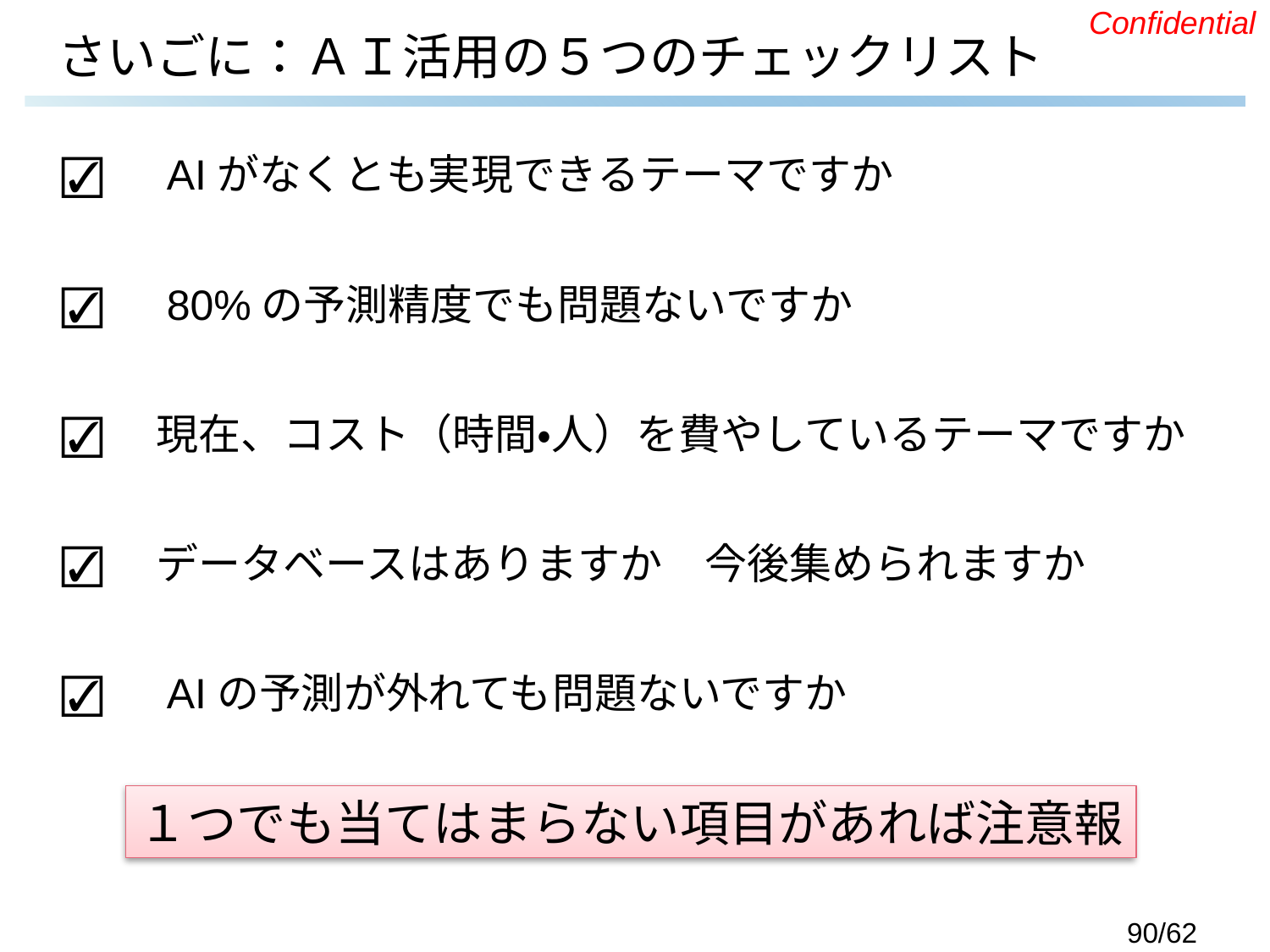

# さいごに：ＡＩ活用の５つのチェックリスト
☑　AIがなくとも実現できるテーマですか
☑　80%の予測精度でも問題ないですか
☑　現在、コスト（時間・人）を費やしているテーマですか
☑　データベースはありますか　今後集められますか
☑　AIの予測が外れても問題ないですか
１つでも当てはまらない項目があれば注意報